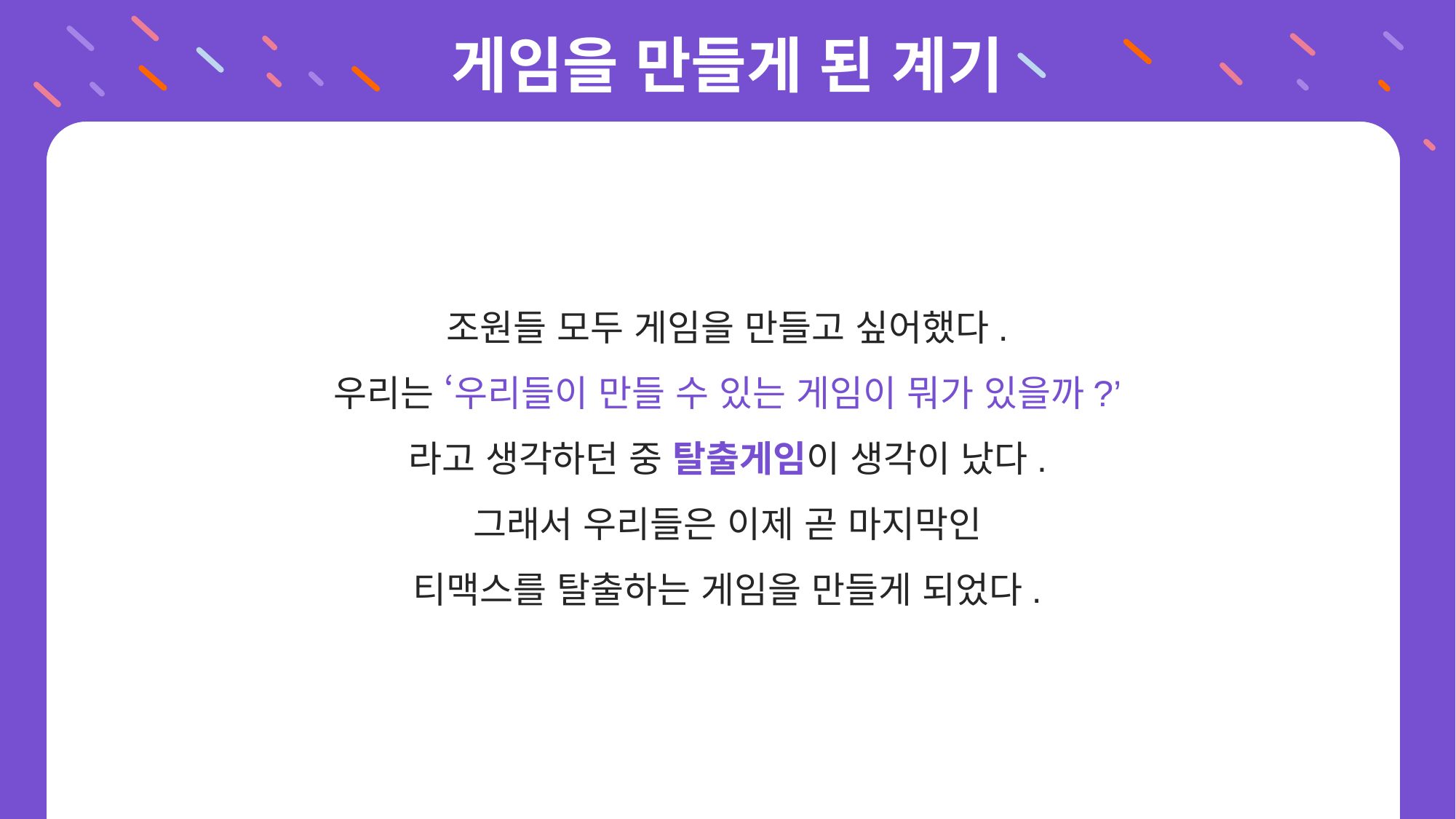

# 게임을 만들게 된 계기
조원들 모두 게임을 만들고 싶어했다.
우리는 ‘우리들이 만들 수 있는 게임이 뭐가 있을까?’
라고 생각하던 중 탈출게임이 생각이 났다.
그래서 우리들은 이제 곧 마지막인
티맥스를 탈출하는 게임을 만들게 되었다.